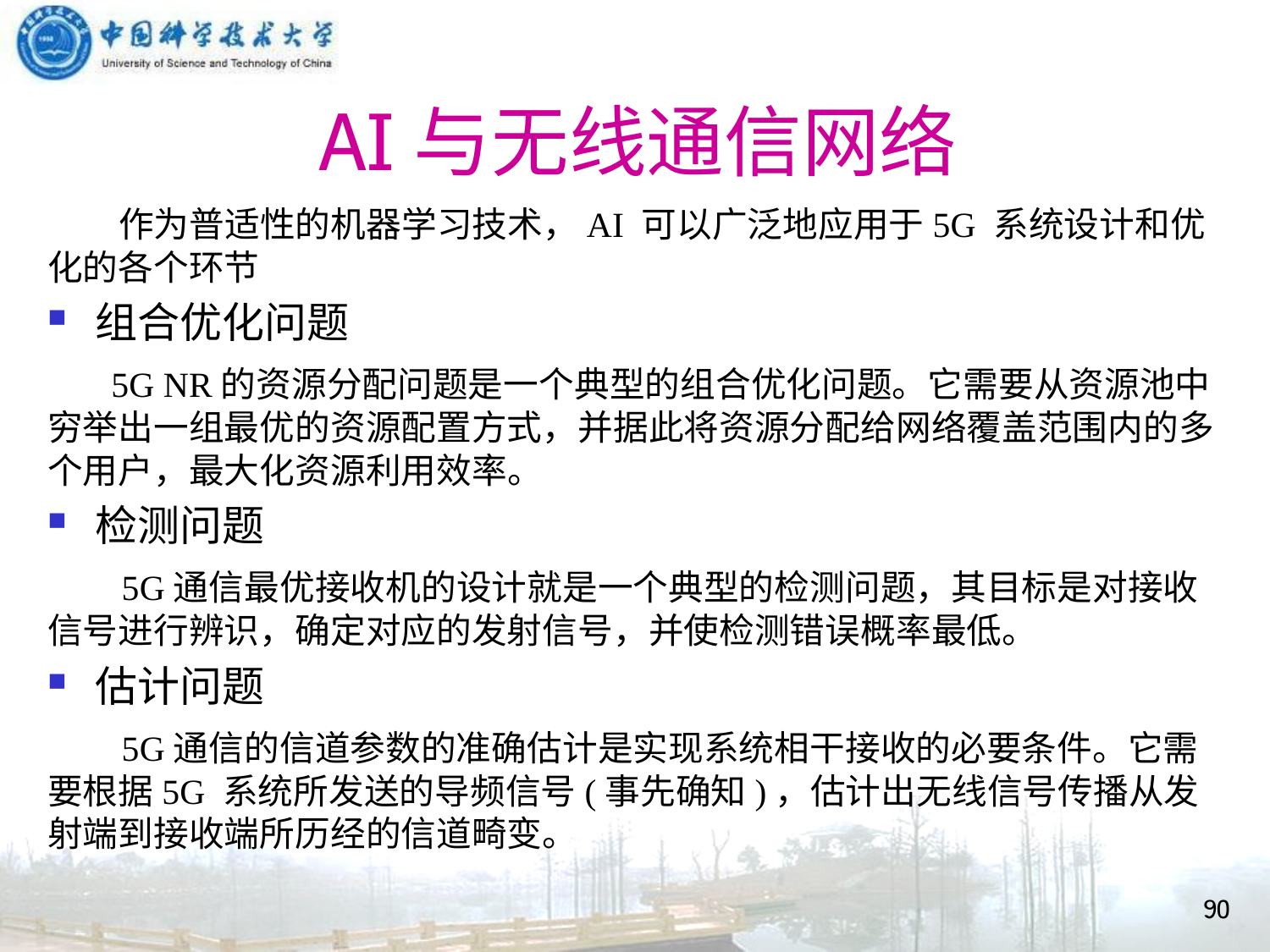

# AI与无线通信网络
        作为普适性的机器学习技术，AI 可以广泛地应用于5G 系统设计和优化的各个环节
组合优化问题
      5G NR的资源分配问题是一个典型的组合优化问题。它需要从资源池中穷举出一组最优的资源配置方式，并据此将资源分配给网络覆盖范围内的多个用户，最大化资源利用效率。
检测问题
       5G通信最优接收机的设计就是一个典型的检测问题，其目标是对接收信号进行辨识，确定对应的发射信号，并使检测错误概率最低。
估计问题
       5G通信的信道参数的准确估计是实现系统相干接收的必要条件。它需要根据5G 系统所发送的导频信号(事先确知)，估计出无线信号传播从发射端到接收端所历经的信道畸变。

90